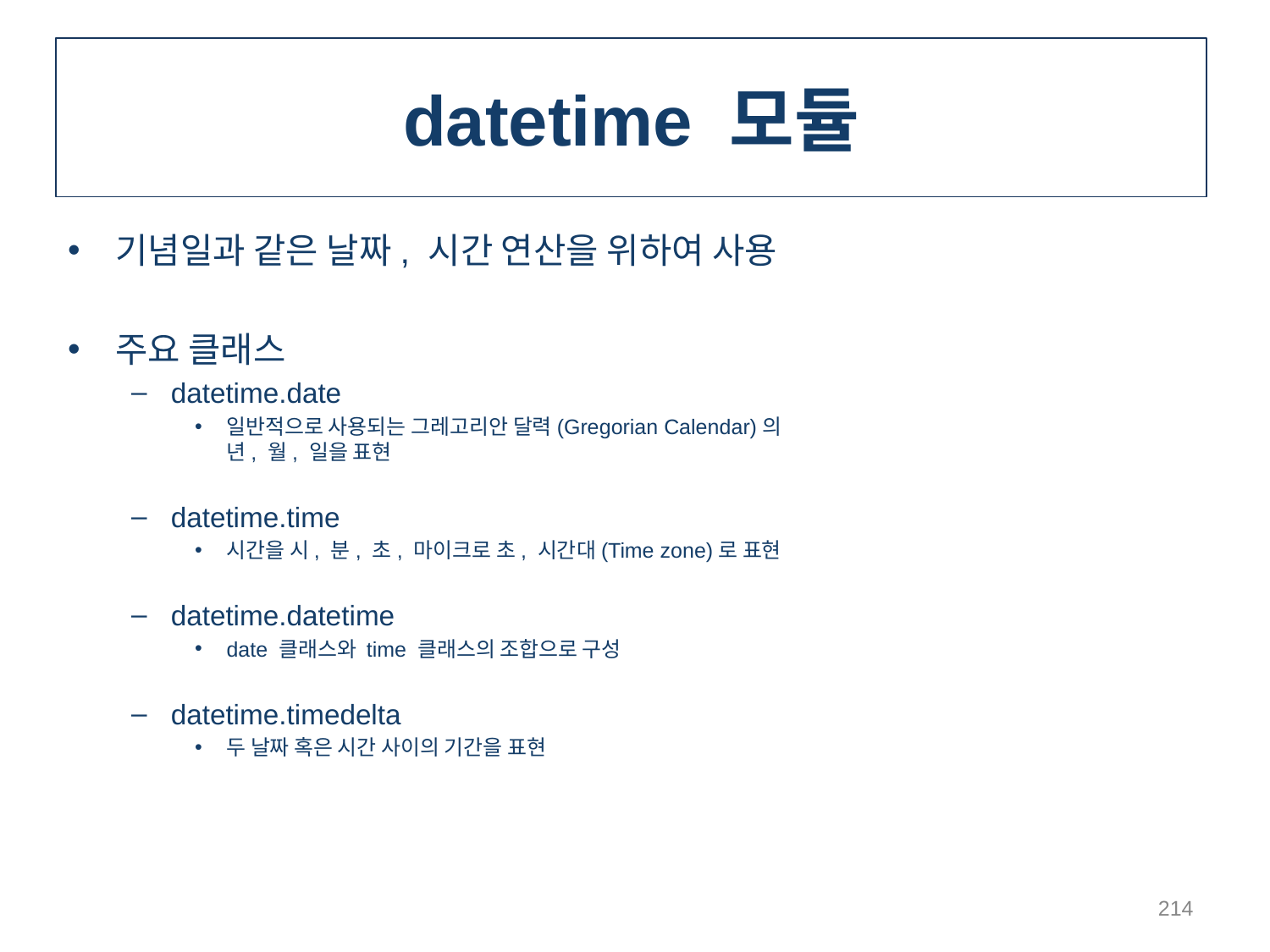

# datetime 모듈
기념일과 같은 날짜, 시간 연산을 위하여 사용

주요 클래스
datetime.date
일반적으로 사용되는 그레고리안 달력(Gregorian Calendar)의
년, 월, 일을 표현

datetime.time
시간을 시, 분, 초, 마이크로 초, 시간대(Time zone)로 표현

datetime.datetime
date 클래스와 time 클래스의 조합으로 구성

datetime.timedelta
두 날짜 혹은 시간 사이의 기간을 표현
214